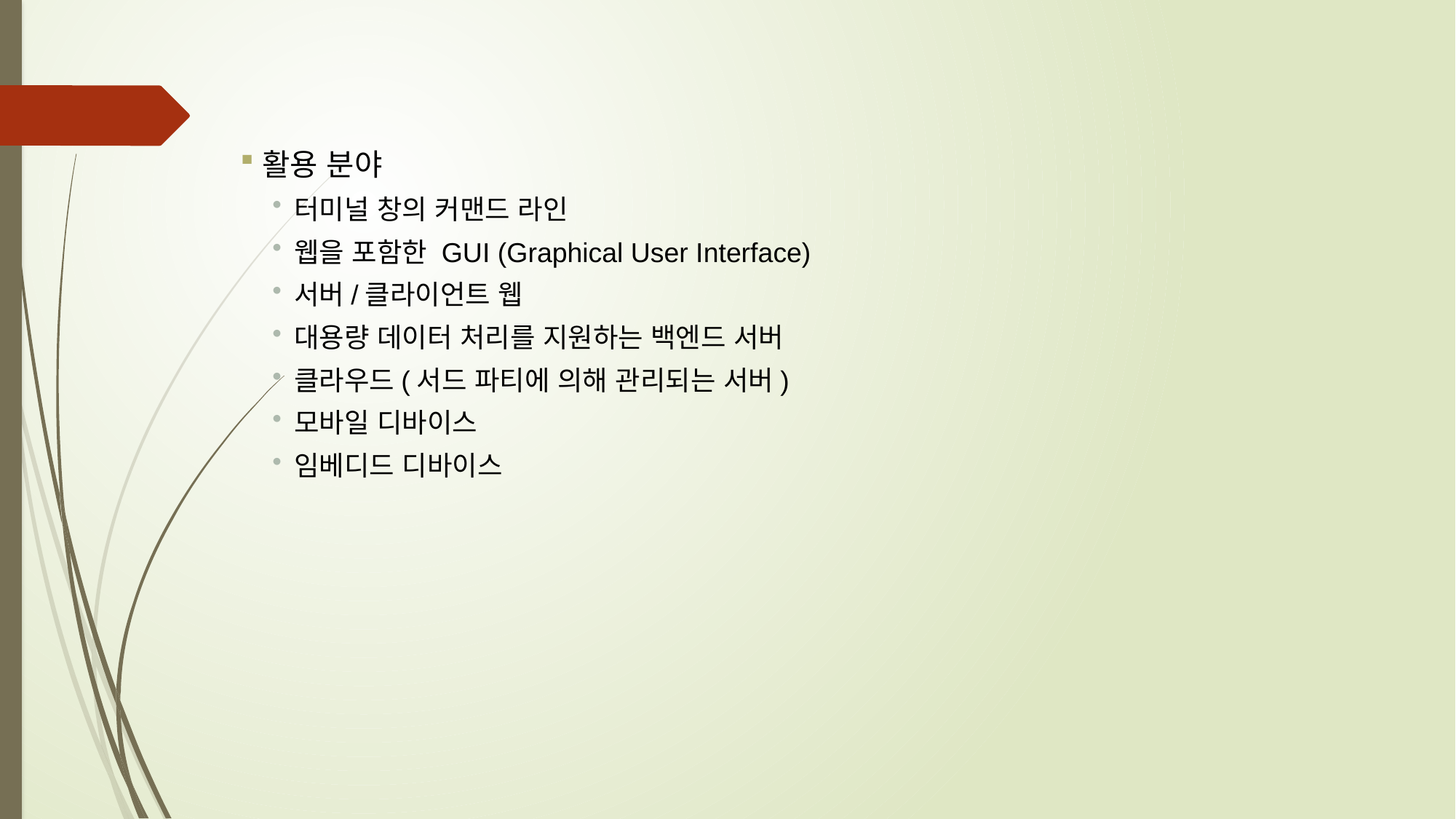

활용 분야
터미널 창의 커맨드 라인
웹을 포함한 GUI (Graphical User Interface)
서버/클라이언트 웹
대용량 데이터 처리를 지원하는 백엔드 서버
클라우드(서드 파티에 의해 관리되는 서버)
모바일 디바이스
임베디드 디바이스